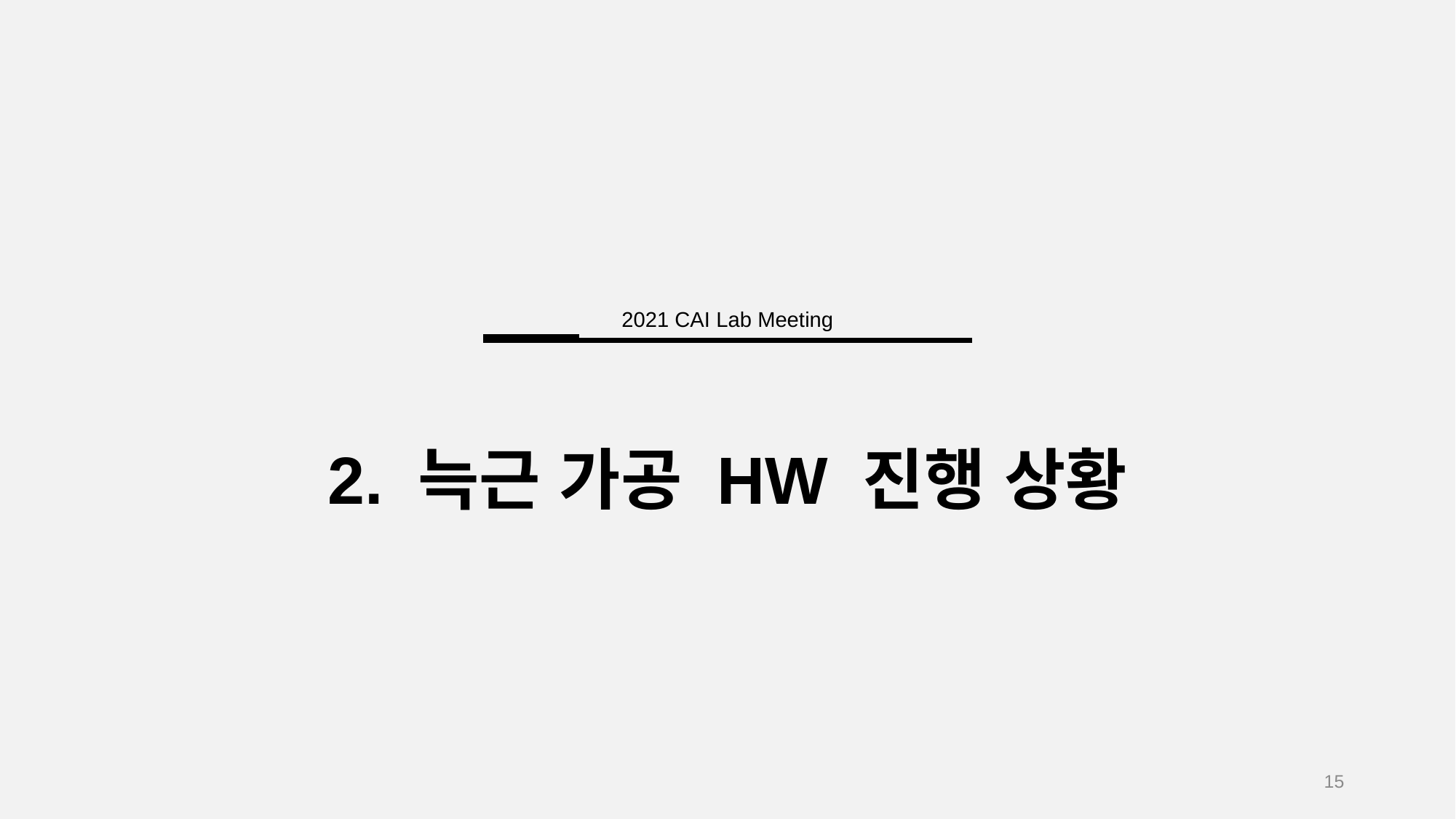

2021 CAI Lab Meeting

2. 늑근 가공 HW 진행 상황
15